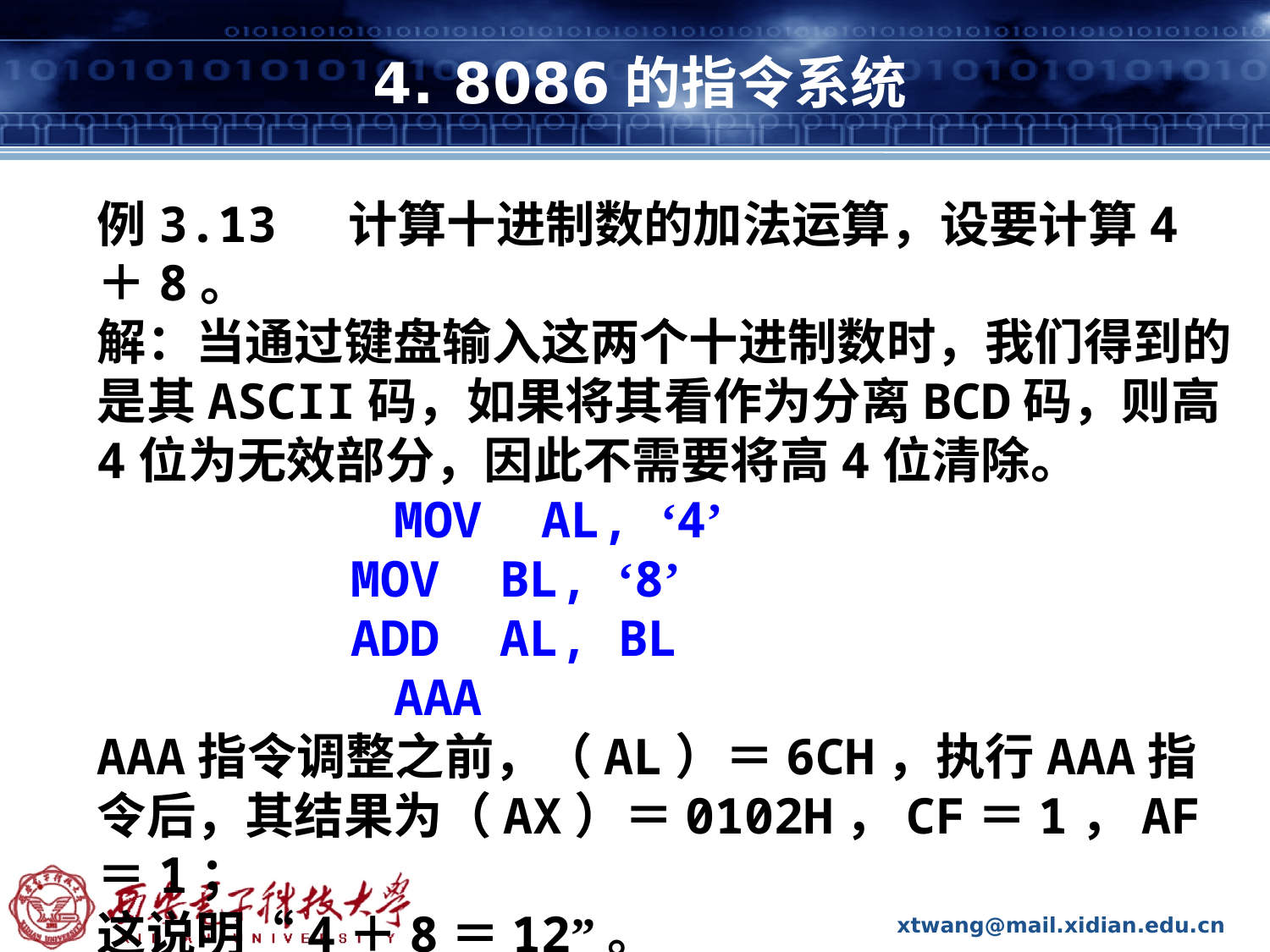

# 4. 8086的指令系统
例3.13  计算十进制数的加法运算，设要计算4＋8。
解：当通过键盘输入这两个十进制数时，我们得到的是其ASCII码，如果将其看作为分离BCD码，则高4位为无效部分，因此不需要将高4位清除。
          MOV  AL, ‘4’
       	MOV  BL, ‘8’
       	ADD  AL, BL
          AAA
AAA指令调整之前，（AL）＝6CH，执行AAA指令后，其结果为（AX）＝0102H，CF＝1，AF＝1；
这说明“4＋8＝12”。